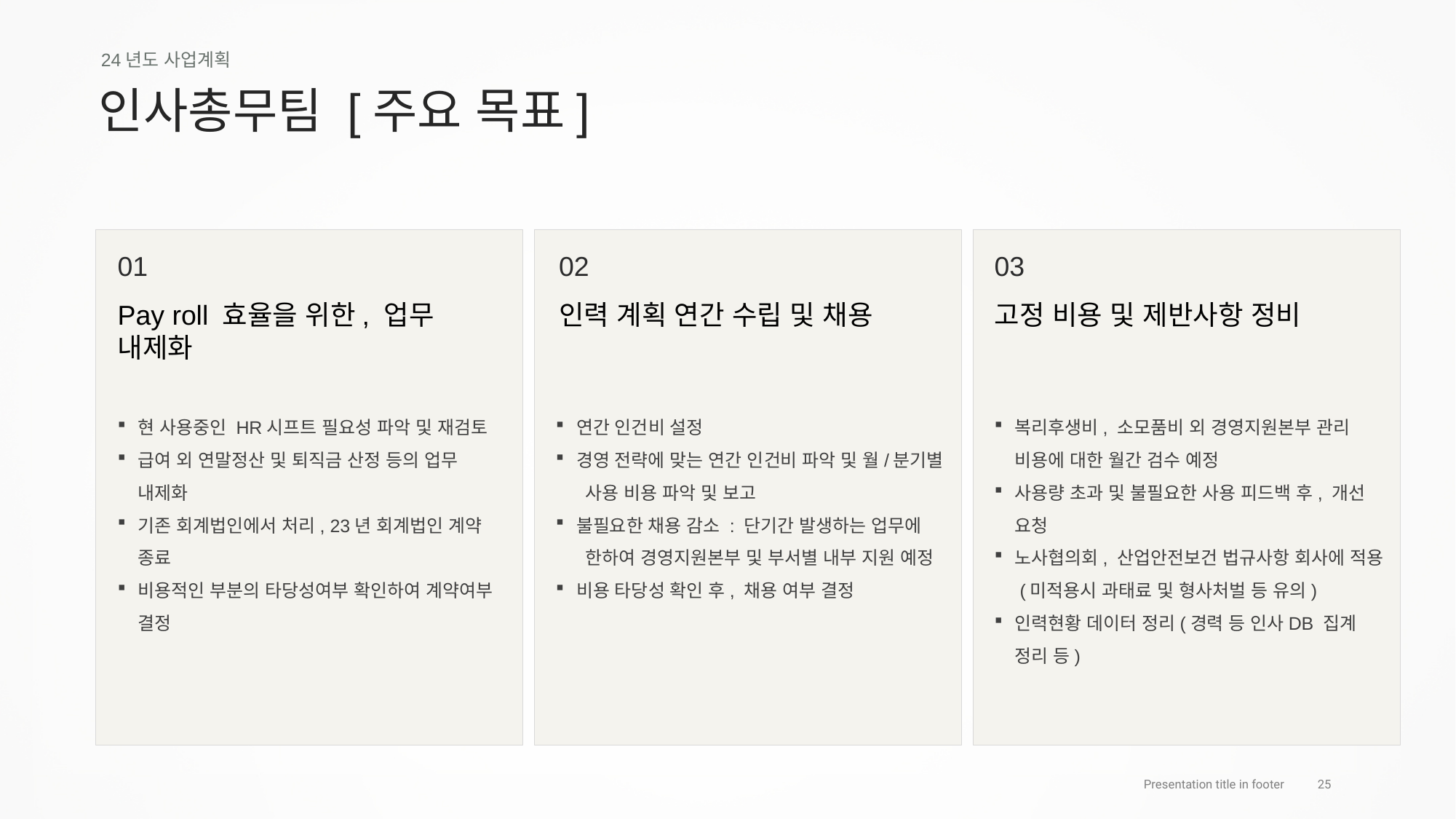

24년도 사업계획
인사총무팀 [주요 목표]

01
02
03
인력 계획 연간 수립 및 채용
Pay roll 효율을 위한, 업무 내제화
고정 비용 및 제반사항 정비
연간 인건비 설정
경영 전략에 맞는 연간 인건비 파악 및 월/분기별
     사용 비용 파악 및 보고
불필요한 채용 감소 : 단기간 발생하는 업무에
     한하여 경영지원본부 및 부서별 내부 지원 예정
비용 타당성 확인 후, 채용 여부 결정
복리후생비, 소모품비 외 경영지원본부 관리 비용에 대한 월간 검수 예정
사용량 초과 및 불필요한 사용 피드백 후, 개선 요청
노사협의회, 산업안전보건 법규사항 회사에 적용
     (미적용시 과태료 및 형사처벌 등 유의)
인력현황 데이터 정리(경력 등 인사DB 집계 정리 등)
현 사용중인 HR시프트 필요성 파악 및 재검토
급여 외 연말정산 및 퇴직금 산정 등의 업무 내제화
기존 회계법인에서 처리, 23년 회계법인 계약 종료
비용적인 부분의 타당성여부 확인하여 계약여부 결정